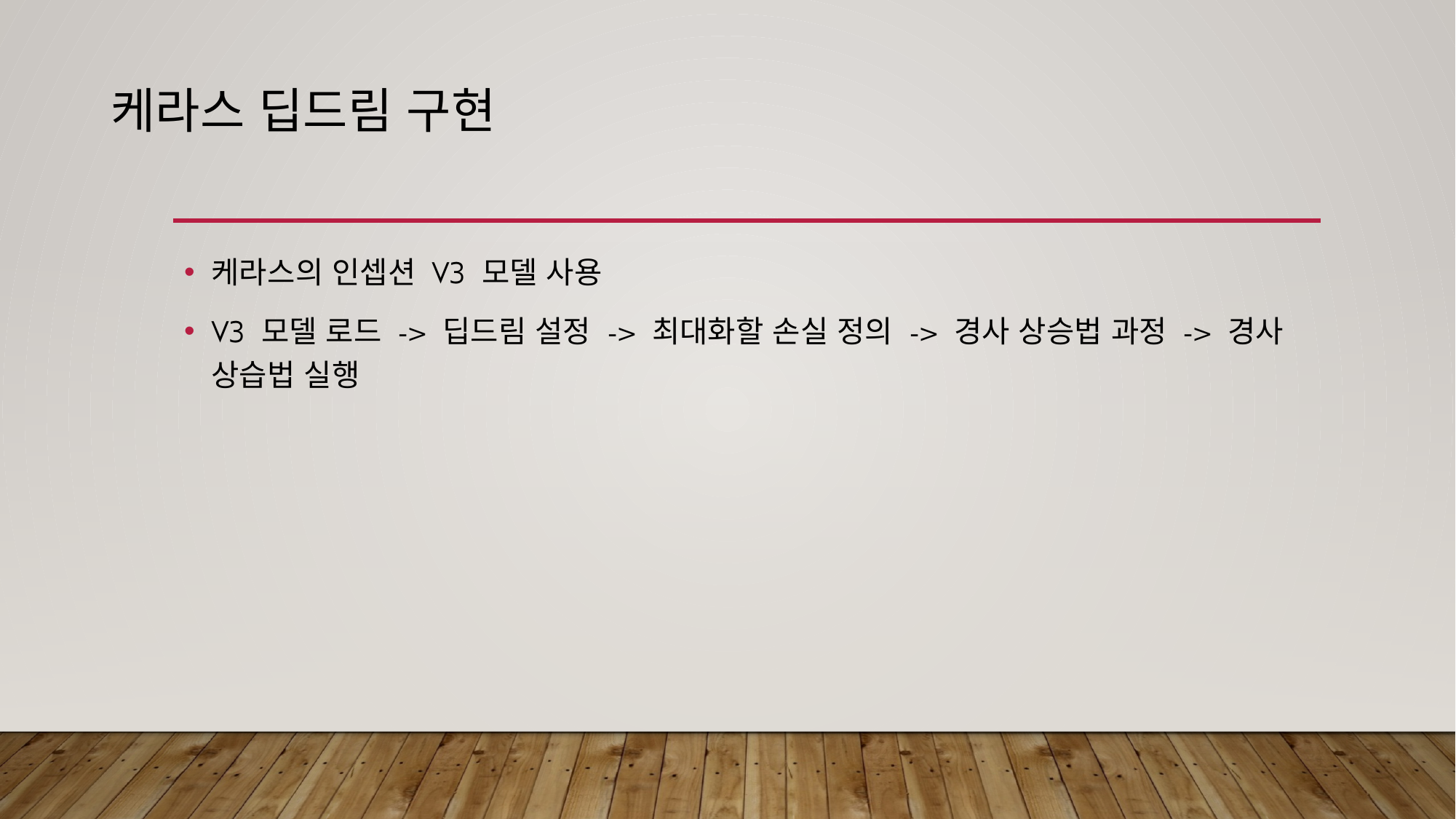

# 케라스 딥드림 구현
케라스의 인셉션 V3 모델 사용
V3 모델 로드 -> 딥드림 설정 -> 최대화할 손실 정의 -> 경사 상승법 과정 -> 경사 상습법 실행